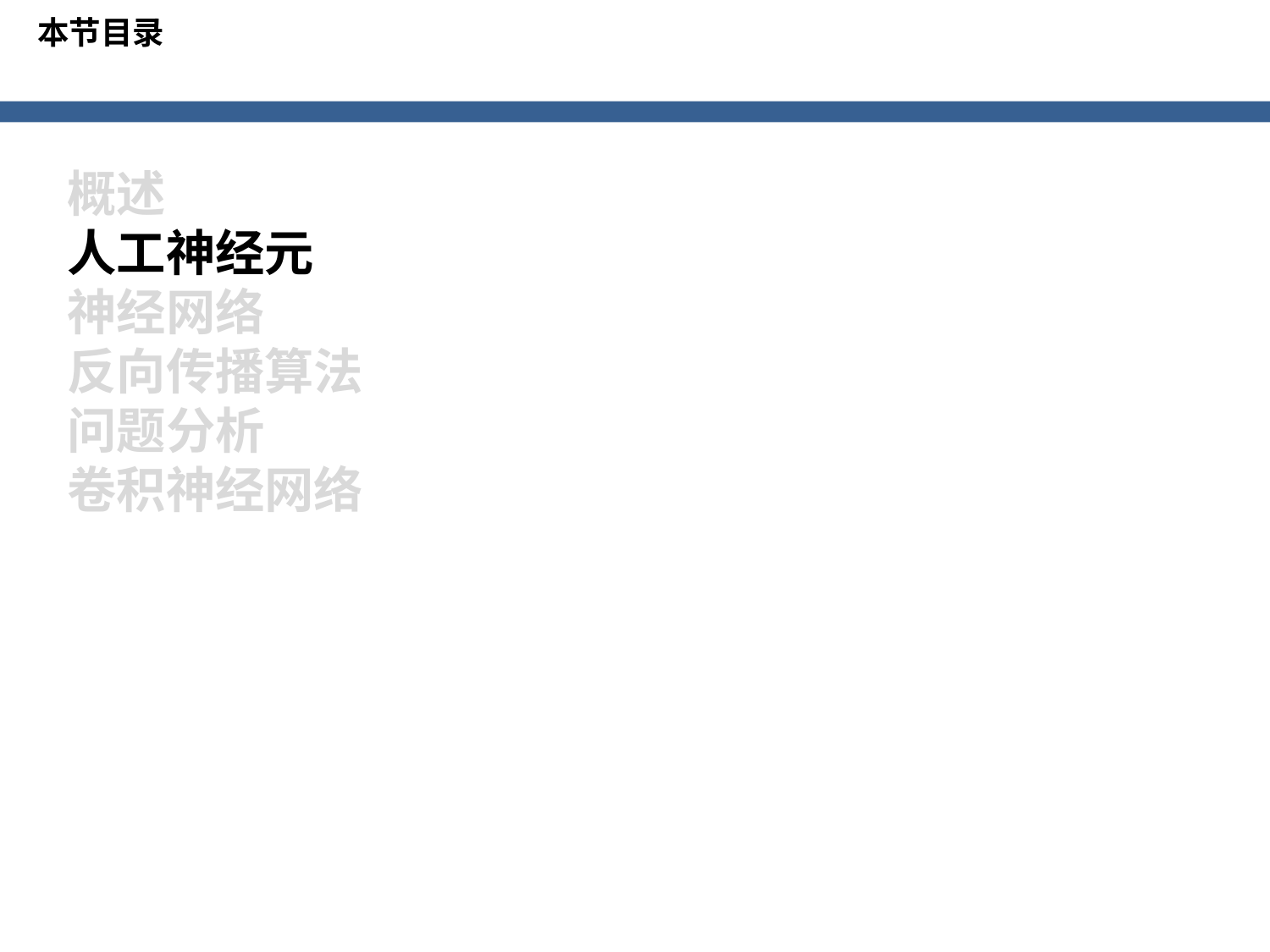

本节目录
概述
人工神经元
神经网络
反向传播算法
问题分析
卷积神经网络